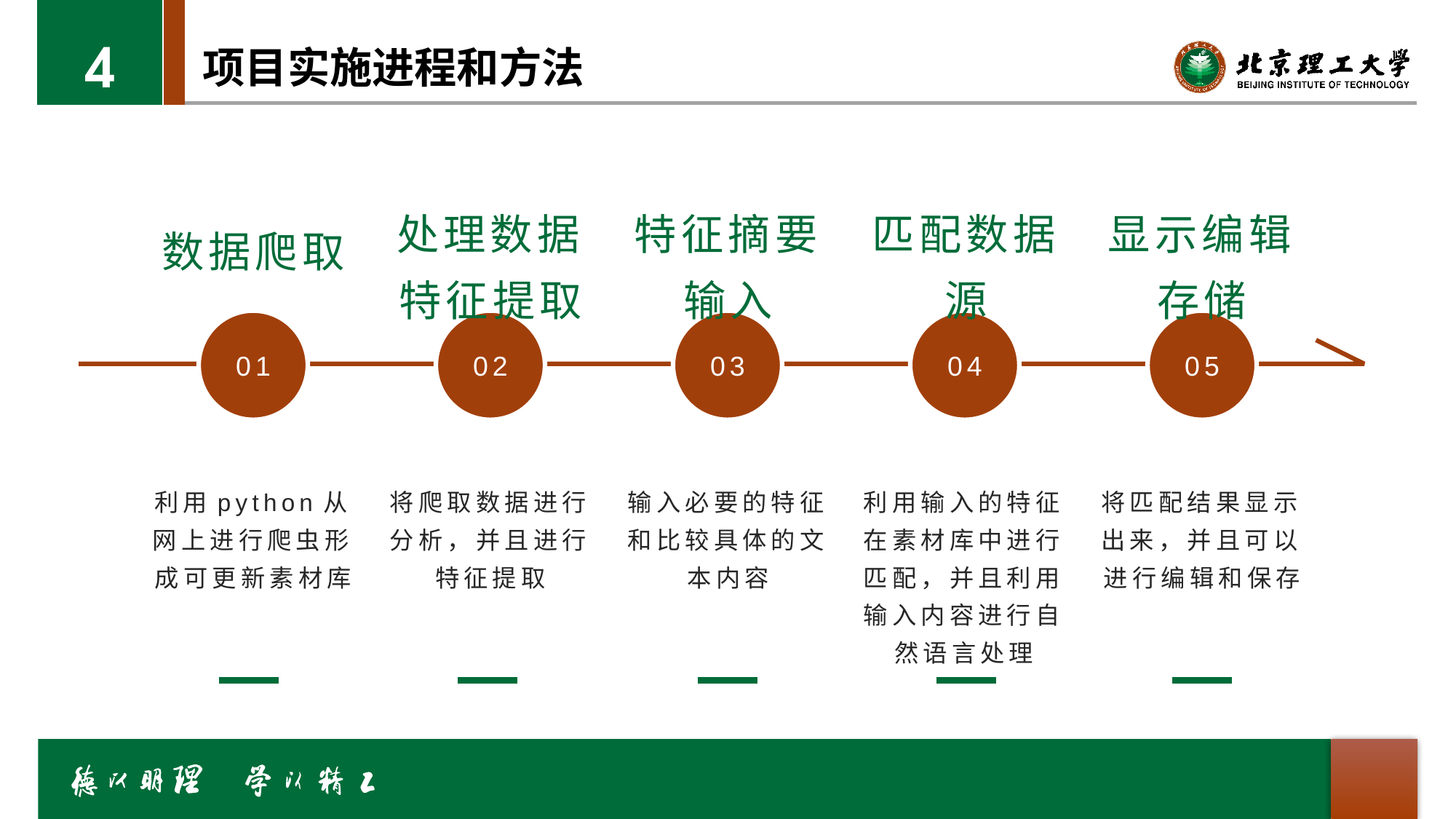

4
# 项目实施进程和方法
处理数据特征提取
特征摘要输入
匹配数据源
显示编辑存储
数据爬取
01
02
03
04
05

利用python从网上进行爬虫形成可更新素材库
将爬取数据进行分析，并且进行特征提取
输入必要的特征和比较具体的文本内容
利用输入的特征在素材库中进行匹配，并且利用输入内容进行自然语言处理
将匹配结果显示出来，并且可以进行编辑和保存